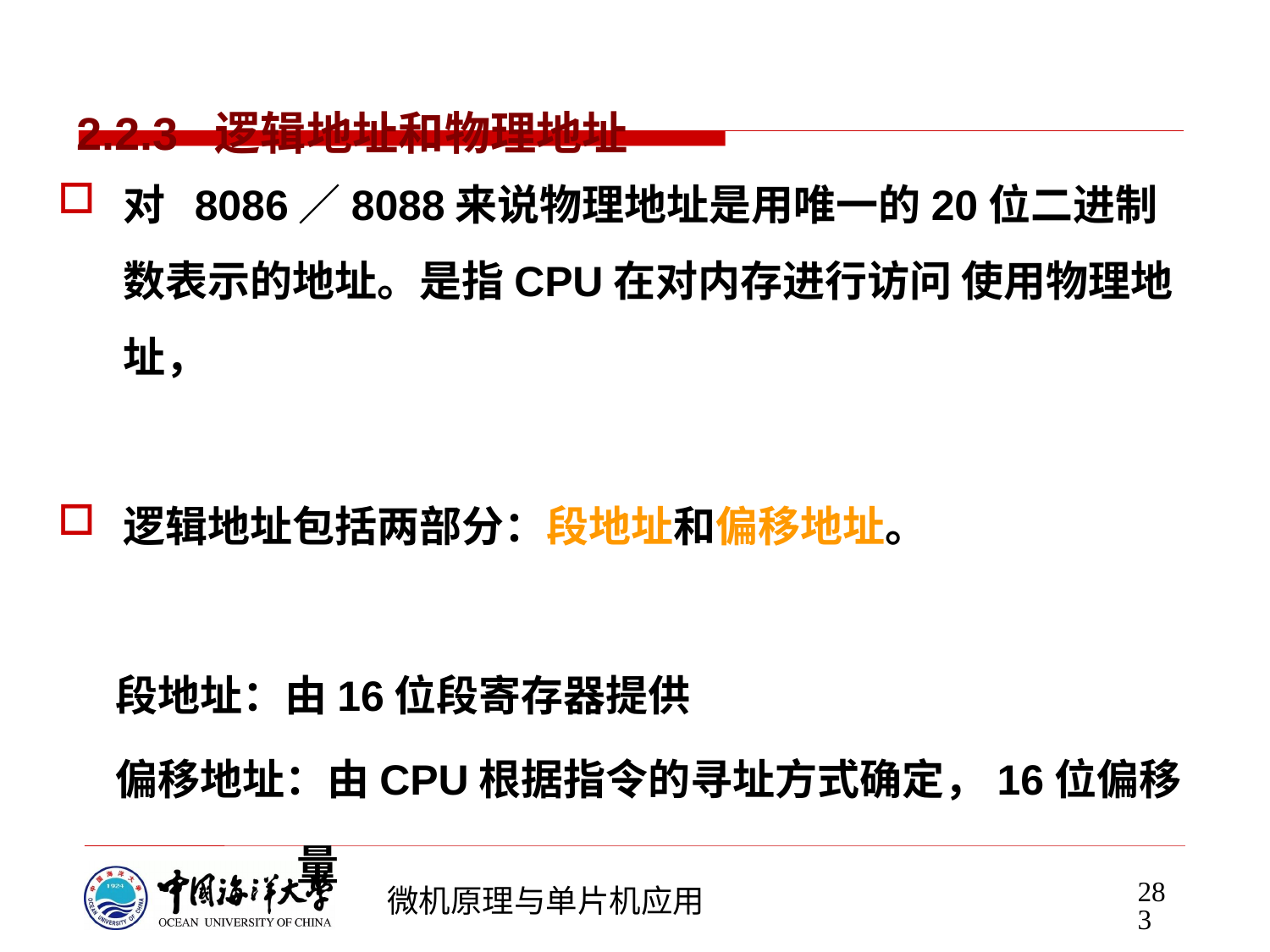

# 2.2.3  逻辑地址和物理地址
对  8086／8088来说物理地址是用唯一的20位二进制数表示的地址。是指CPU在对内存进行访问 使用物理地址，

逻辑地址包括两部分：段地址和偏移地址。

     段地址：由16位段寄存器提供
     偏移地址：由CPU根据指令的寻址方式确定，16位偏移
                        量

对8086／8088来说，段地址和偏移地址都用无符号的16位二进制数来表示的。由程序和指令表示的一种地址，

283